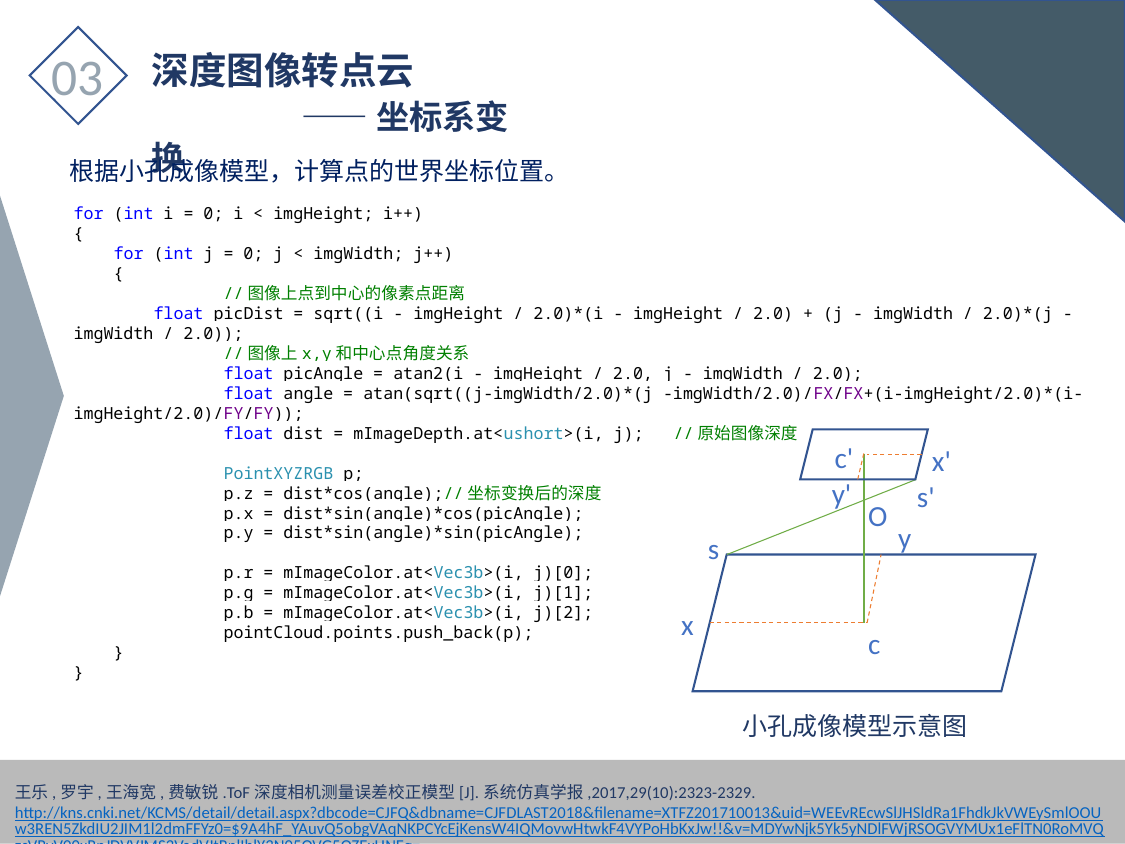

03
深度图像转点云
	——坐标系变换

根据小孔成像模型，计算点的世界坐标位置。
for (int i = 0; i < imgHeight; i++)
{
    for (int j = 0; j < imgWidth; j++)
    {
	//图像上点到中心的像素点距离
        float picDist = sqrt((i - imgHeight / 2.0)*(i - imgHeight / 2.0) + (j - imgWidth / 2.0)*(j - imgWidth / 2.0));
	//图像上x,y和中心点角度关系
	float picAngle = atan2(i - imgHeight / 2.0, j - imgWidth / 2.0);
	float angle = atan(sqrt((j-imgWidth/2.0)*(j -imgWidth/2.0)/FX/FX+(i-imgHeight/2.0)*(i-imgHeight/2.0)/FY/FY));
	float dist = mImageDepth.at<ushort>(i, j);	//原始图像深度

	PointXYZRGB p;
	p.z = dist*cos(angle);//坐标变换后的深度
	p.x = dist*sin(angle)*cos(picAngle);
	p.y = dist*sin(angle)*sin(picAngle);

	p.r = mImageColor.at<Vec3b>(i, j)[0];
	p.g = mImageColor.at<Vec3b>(i, j)[1];
	p.b = mImageColor.at<Vec3b>(i, j)[2];
	pointCloud.points.push_back(p);
    }
}

c'
x'
y'
s'
O
y
s

x
c
小孔成像模型示意图
王乐,罗宇,王海宽,费敏锐.ToF深度相机测量误差校正模型[J].系统仿真学报,2017,29(10):2323-2329.
http://kns.cnki.net/KCMS/detail/detail.aspx?dbcode=CJFQ&dbname=CJFDLAST2018&filename=XTFZ201710013&uid=WEEvREcwSlJHSldRa1FhdkJkVWEySmlOOUw3REN5ZkdIU2JIM1l2dmFFYz0=$9A4hF_YAuvQ5obgVAqNKPCYcEjKensW4IQMovwHtwkF4VYPoHbKxJw!!&v=MDYwNjk5Yk5yNDlFWjRSOGVYMUx1eFlTN0RoMVQzcVRyV00xRnJDVVJMS2VadVJtRnlIblY3N05QVG5OZExHNEg=